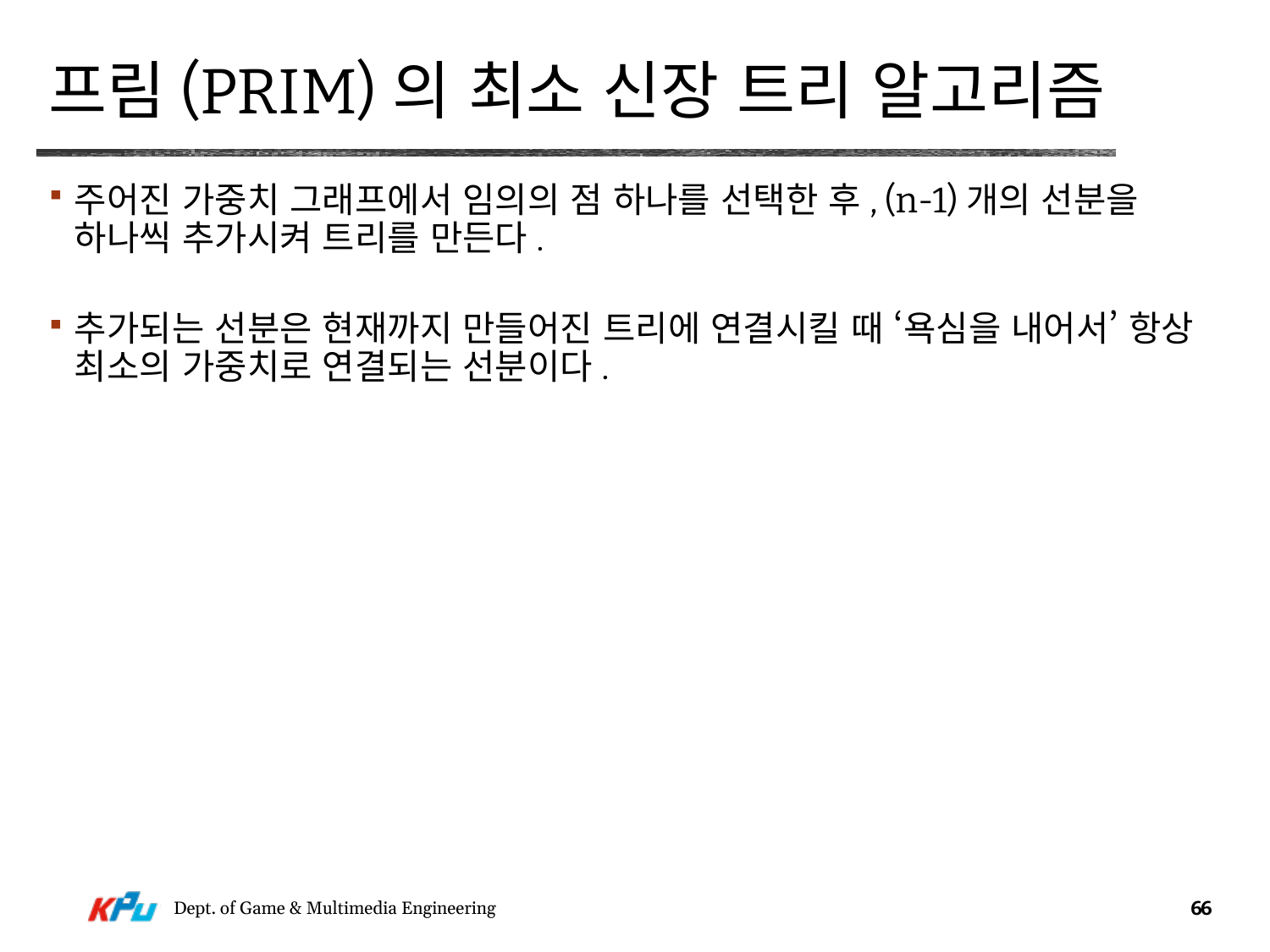

# 프림(Prim)의 최소 신장 트리 알고리즘
주어진 가중치 그래프에서 임의의 점 하나를 선택한 후, (n-1)개의 선분을 하나씩 추가시켜 트리를 만든다.
추가되는 선분은 현재까지 만들어진 트리에 연결시킬 때 ‘욕심을 내어서’ 항상 최소의 가중치로 연결되는 선분이다.

Dept. of Game & Multimedia Engineering
66